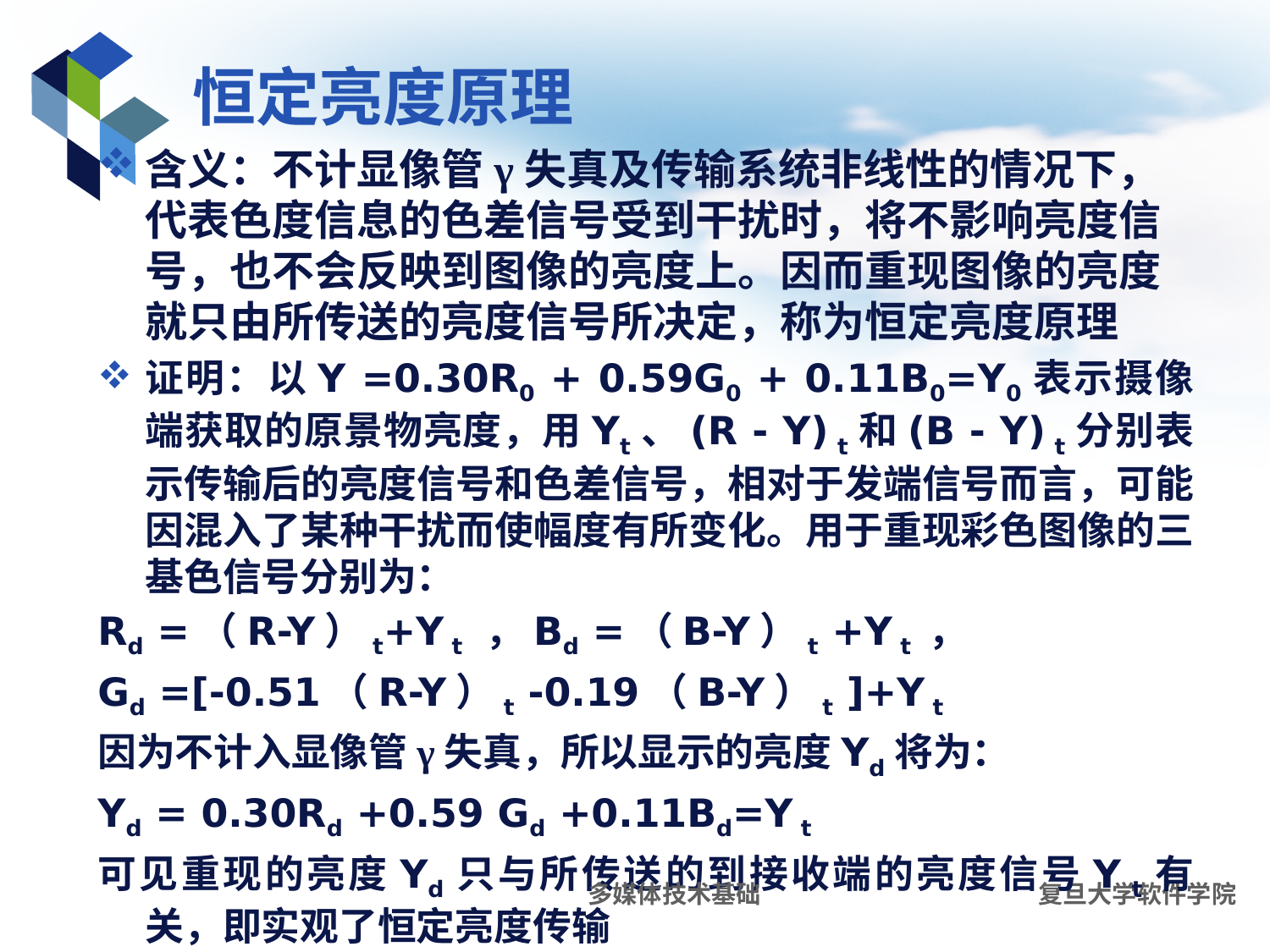

# 恒定亮度原理
含义：不计显像管γ失真及传输系统非线性的情况下，代表色度信息的色差信号受到干扰时，将不影响亮度信号，也不会反映到图像的亮度上。因而重现图像的亮度就只由所传送的亮度信号所决定，称为恒定亮度原理
证明：以Y =0.30R0 + 0.59G0 + 0.11B0=Y0表示摄像端获取的原景物亮度，用Yt、(R - Y) t和(B - Y) t分别表示传输后的亮度信号和色差信号，相对于发端信号而言，可能因混入了某种干扰而使幅度有所变化。用于重现彩色图像的三基色信号分别为：
Rd =（R-Y）t+Y t ，Bd =（B-Y）t +Y t ，
Gd =[-0.51（R-Y）t -0.19（B-Y）t ]+Y t
因为不计入显像管γ失真，所以显示的亮度Yd将为：
Yd = 0.30Rd +0.59 Gd +0.11Bd=Y t
可见重现的亮度Yd只与所传送的到接收端的亮度信号Y t有关，即实观了恒定亮度传输
多媒体技术基础